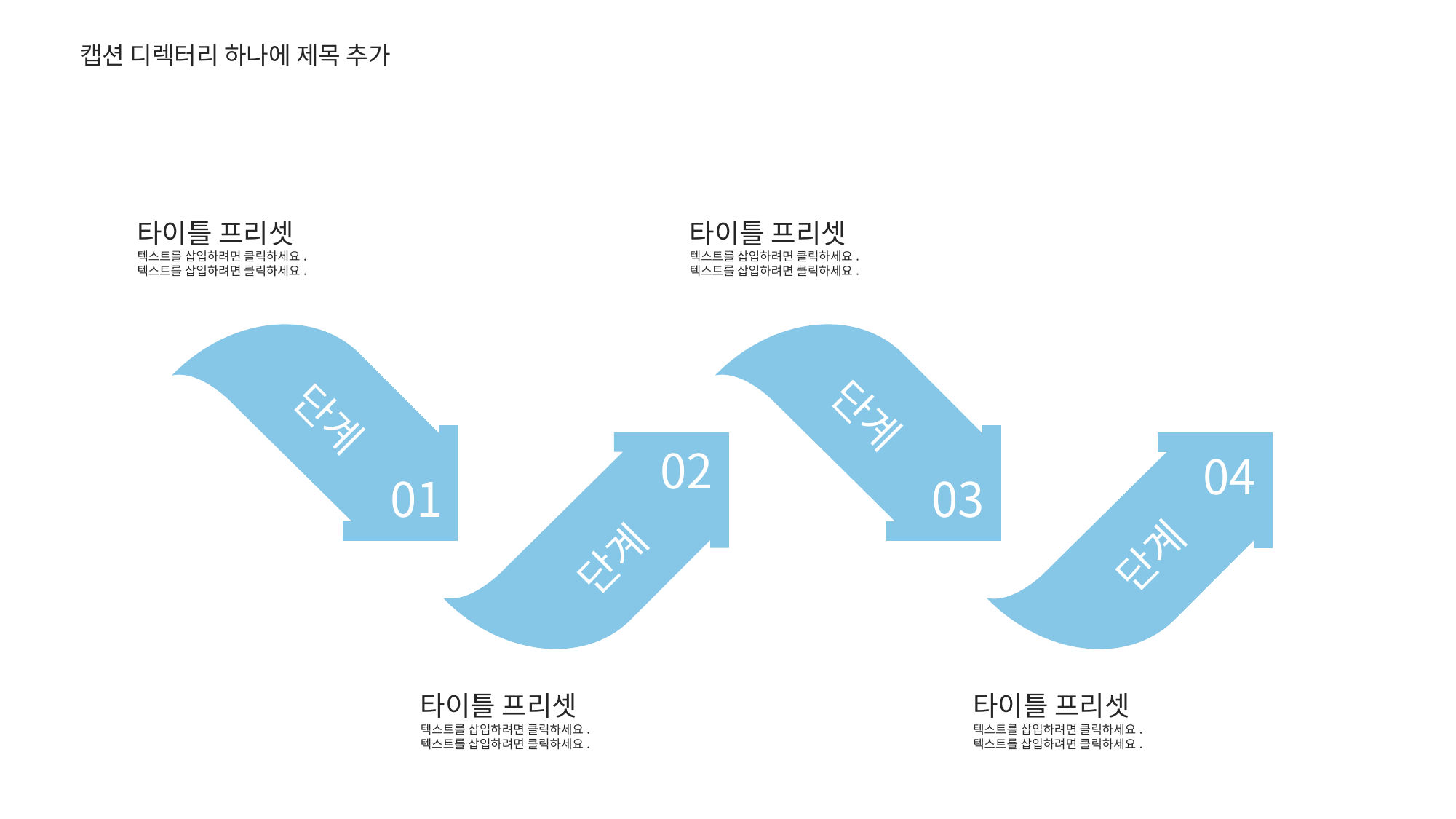

캡션 디렉터리 하나에 제목 추가
타이틀 프리셋
텍스트를 삽입하려면 클릭하세요.
텍스트를 삽입하려면 클릭하세요.

타이틀 프리셋
텍스트를 삽입하려면 클릭하세요.
텍스트를 삽입하려면 클릭하세요.

단계
01

단계
03

02
단계

04
단계

타이틀 프리셋
텍스트를 삽입하려면 클릭하세요.
텍스트를 삽입하려면 클릭하세요.

타이틀 프리셋
텍스트를 삽입하려면 클릭하세요.
텍스트를 삽입하려면 클릭하세요.